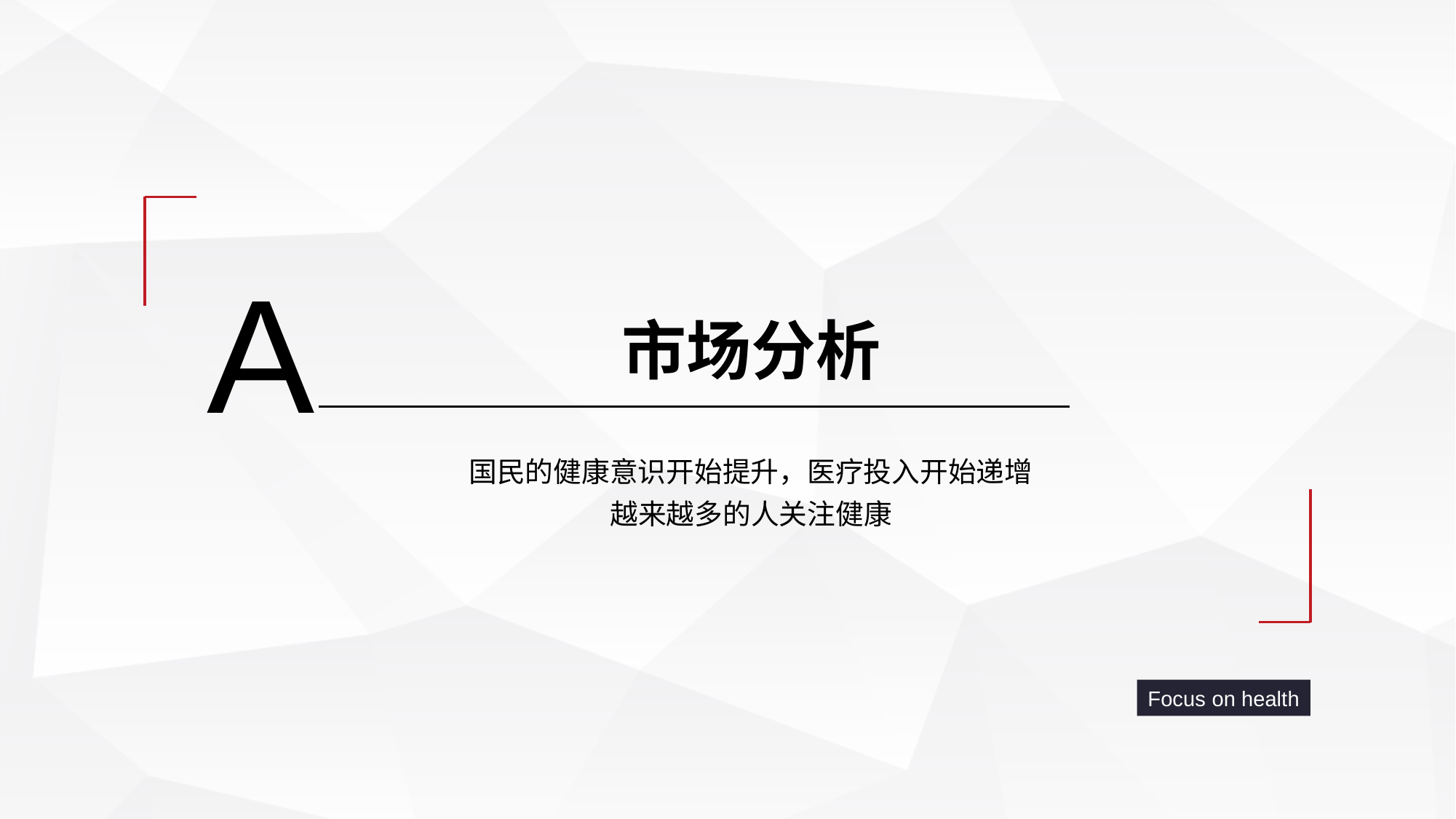

A
市场分析
国民的健康意识开始提升，医疗投入开始递增
越来越多的人关注健康
Focus on health